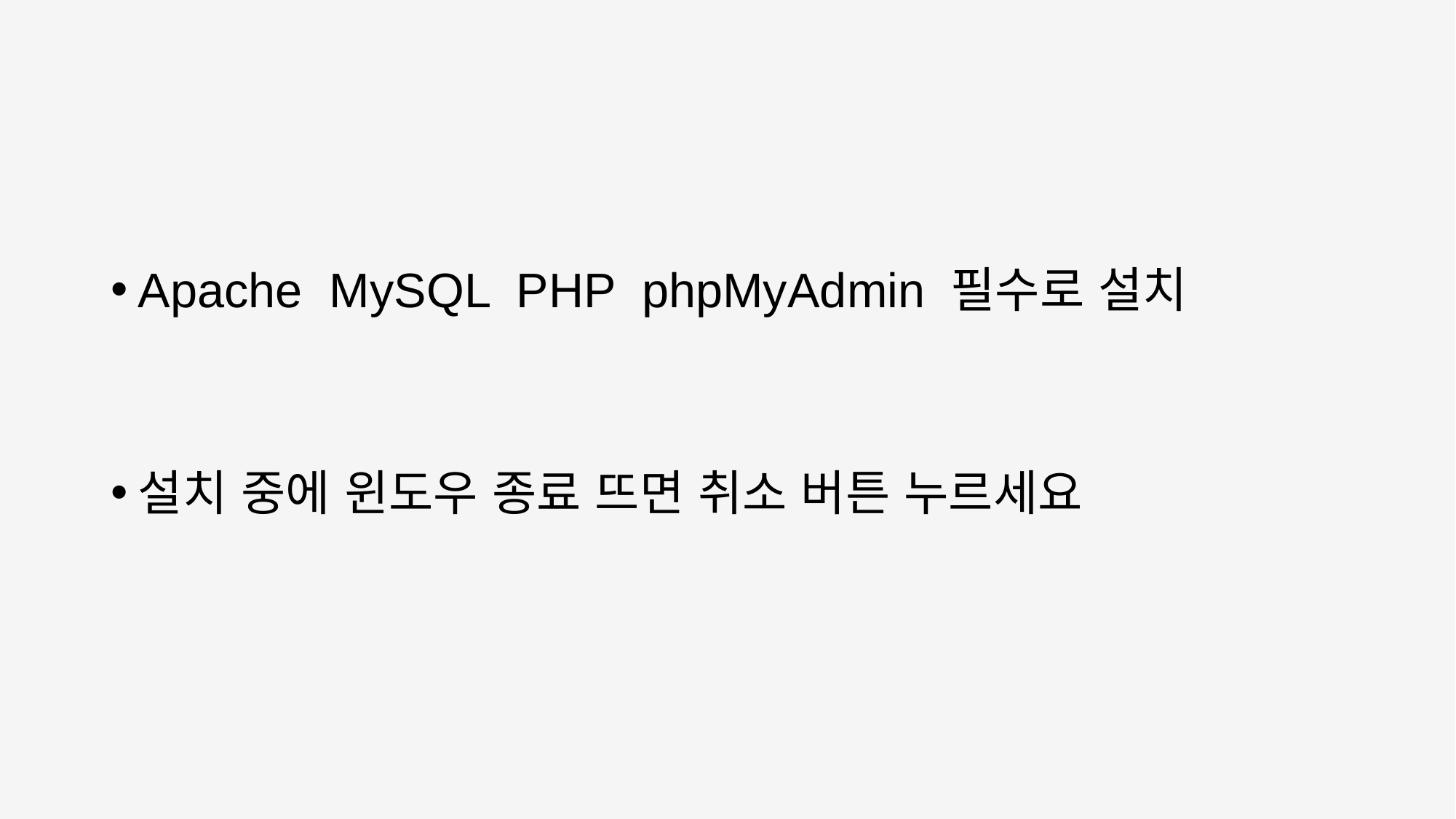

Apache  MySQL  PHP  phpMyAdmin 필수로 설치

설치 중에 윈도우 종료 뜨면 취소 버튼 누르세요